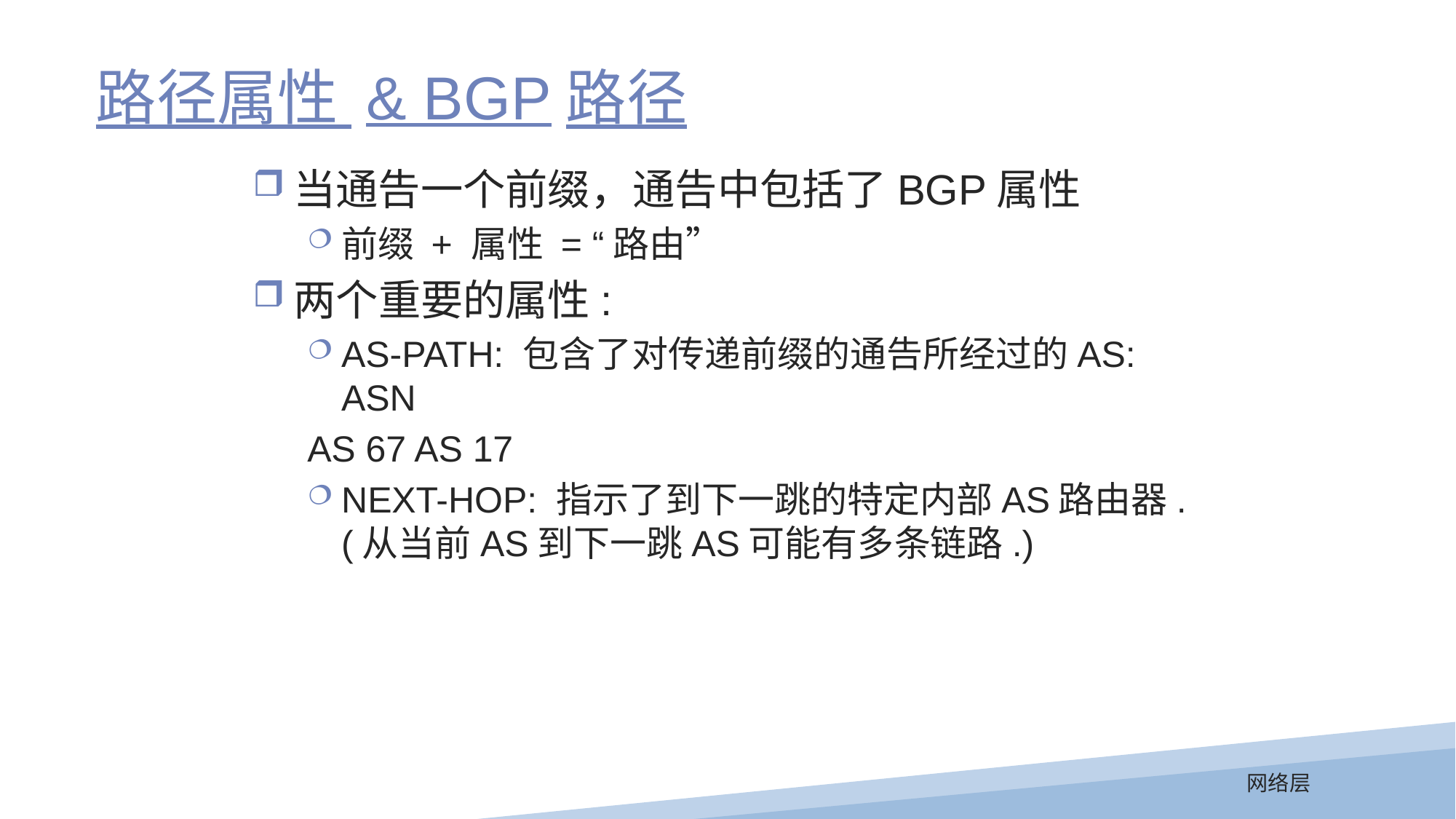

路径属性 & BGP路径
当通告一个前缀，通告中包括了BGP属性
前缀 + 属性 = “路由”
两个重要的属性:
AS-PATH: 包含了对传递前缀的通告所经过的AS: ASN
AS 67 AS 17
NEXT-HOP: 指示了到下一跳的特定内部AS路由器. (从当前AS到下一跳AS可能有多条链路.)

网络层
51